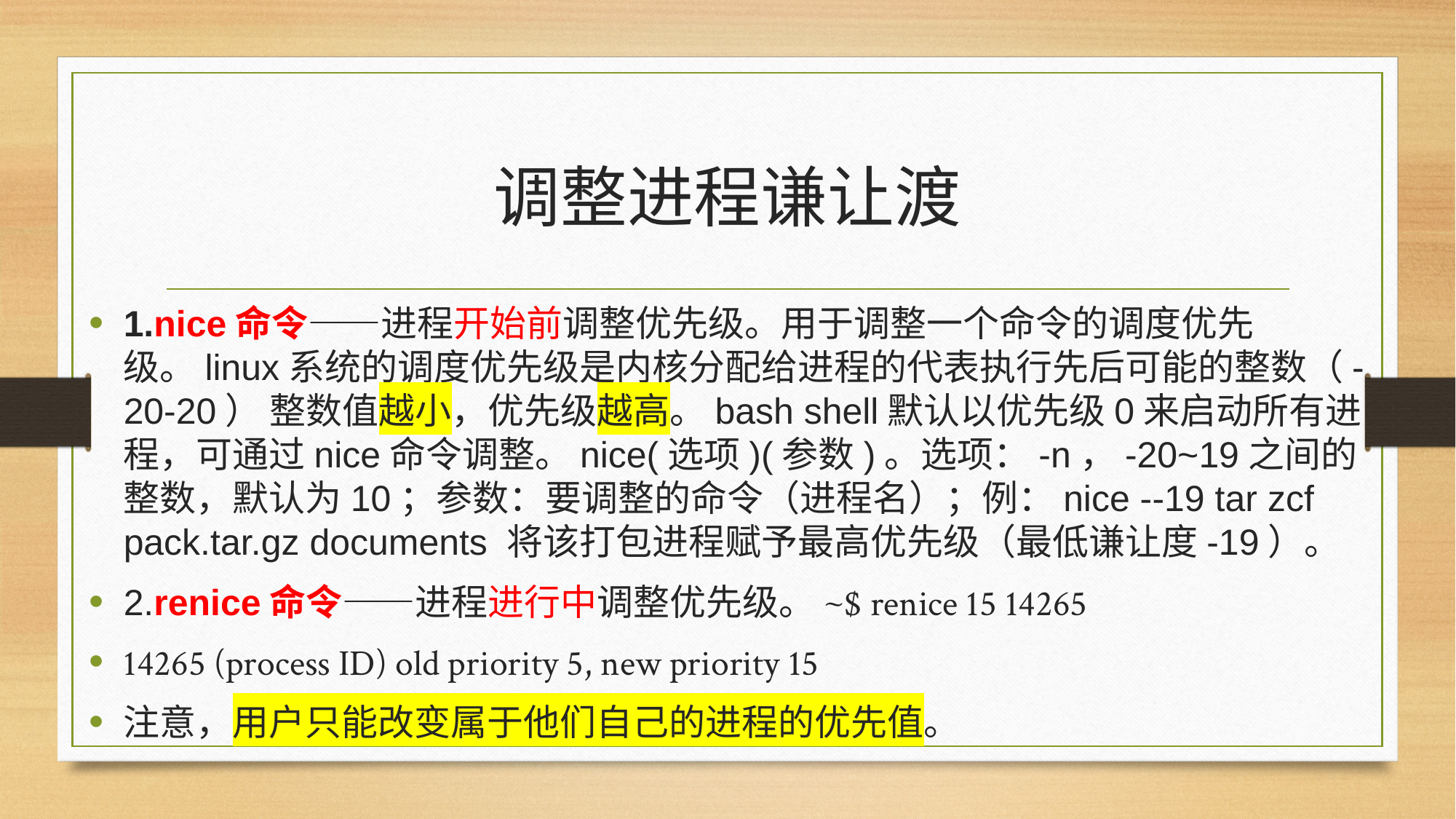

# 调整进程谦让渡
1.nice命令——进程开始前调整优先级。用于调整一个命令的调度优先级。linux系统的调度优先级是内核分配给进程的代表执行先后可能的整数（-20-20） 整数值越小，优先级越高。bash shell默认以优先级0来启动所有进程，可通过nice命令调整。nice(选项)(参数)。选项：-n，-20~19之间的整数，默认为10；参数：要调整的命令（进程名）；例：nice --19 tar zcf pack.tar.gz documents 将该打包进程赋予最高优先级（最低谦让度-19）。
2.renice命令——进程进行中调整优先级。~$ renice 15 14265
14265 (process ID) old priority 5, new priority 15
注意，用户只能改变属于他们自己的进程的优先值。